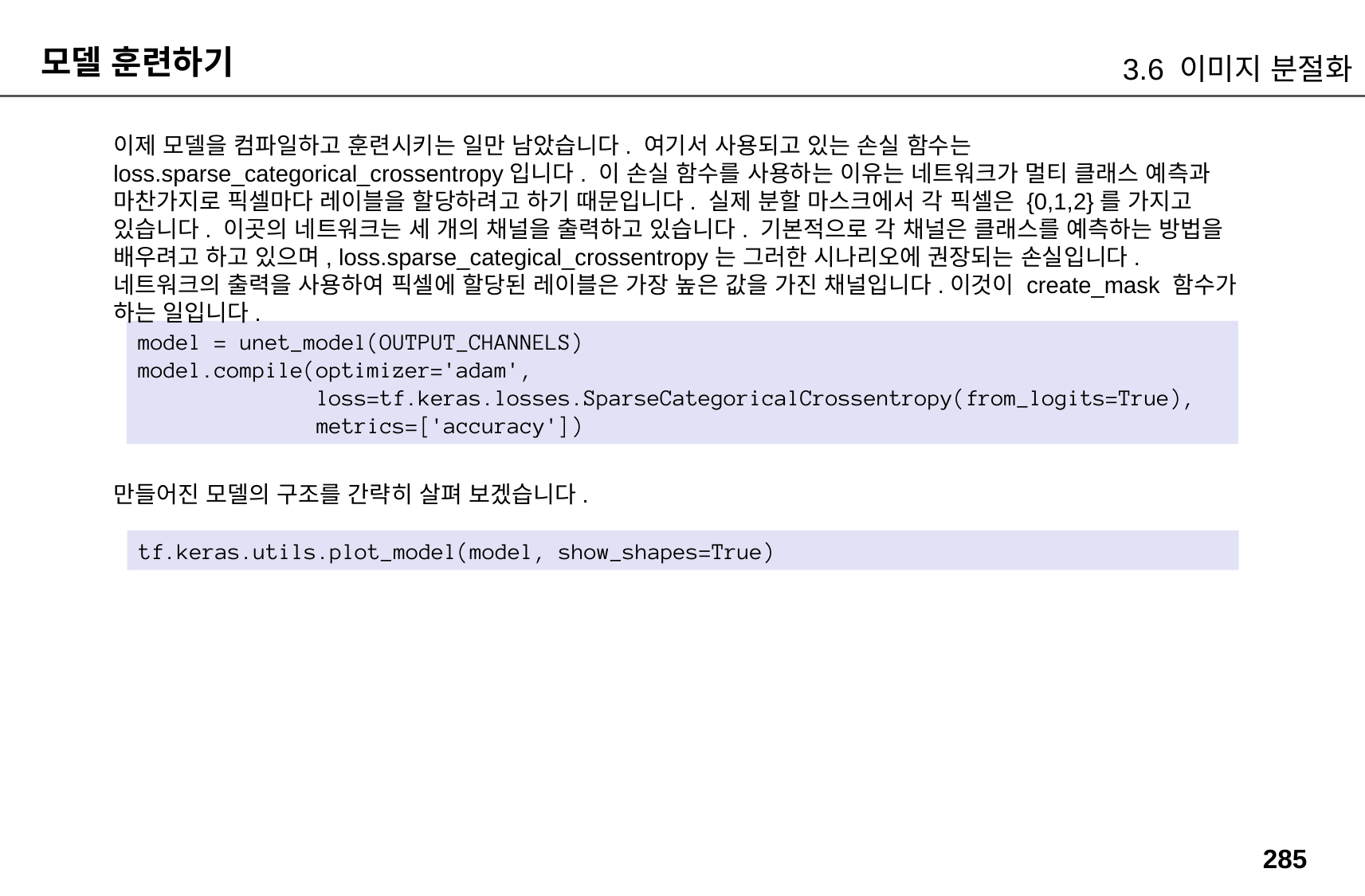

모델 훈련하기
3.6 이미지 분절화
이제 모델을 컴파일하고 훈련시키는 일만 남았습니다. 여기서 사용되고 있는 손실 함수는 loss.sparse_categorical_crossentropy입니다. 이 손실 함수를 사용하는 이유는 네트워크가 멀티 클래스 예측과 마찬가지로 픽셀마다 레이블을 할당하려고 하기 때문입니다. 실제 분할 마스크에서 각 픽셀은 {0,1,2}를 가지고 있습니다. 이곳의 네트워크는 세 개의 채널을 출력하고 있습니다. 기본적으로 각 채널은 클래스를 예측하는 방법을 배우려고 하고 있으며, loss.sparse_categical_crossentropy는 그러한 시나리오에 권장되는 손실입니다. 네트워크의 출력을 사용하여 픽셀에 할당된 레이블은 가장 높은 값을 가진 채널입니다.이것이 create_mask 함수가 하는 일입니다.
model = unet_model(OUTPUT_CHANNELS)
model.compile(optimizer='adam',
              loss=tf.keras.losses.SparseCategoricalCrossentropy(from_logits=True),
              metrics=['accuracy'])
만들어진 모델의 구조를 간략히 살펴 보겠습니다.
tf.keras.utils.plot_model(model, show_shapes=True)